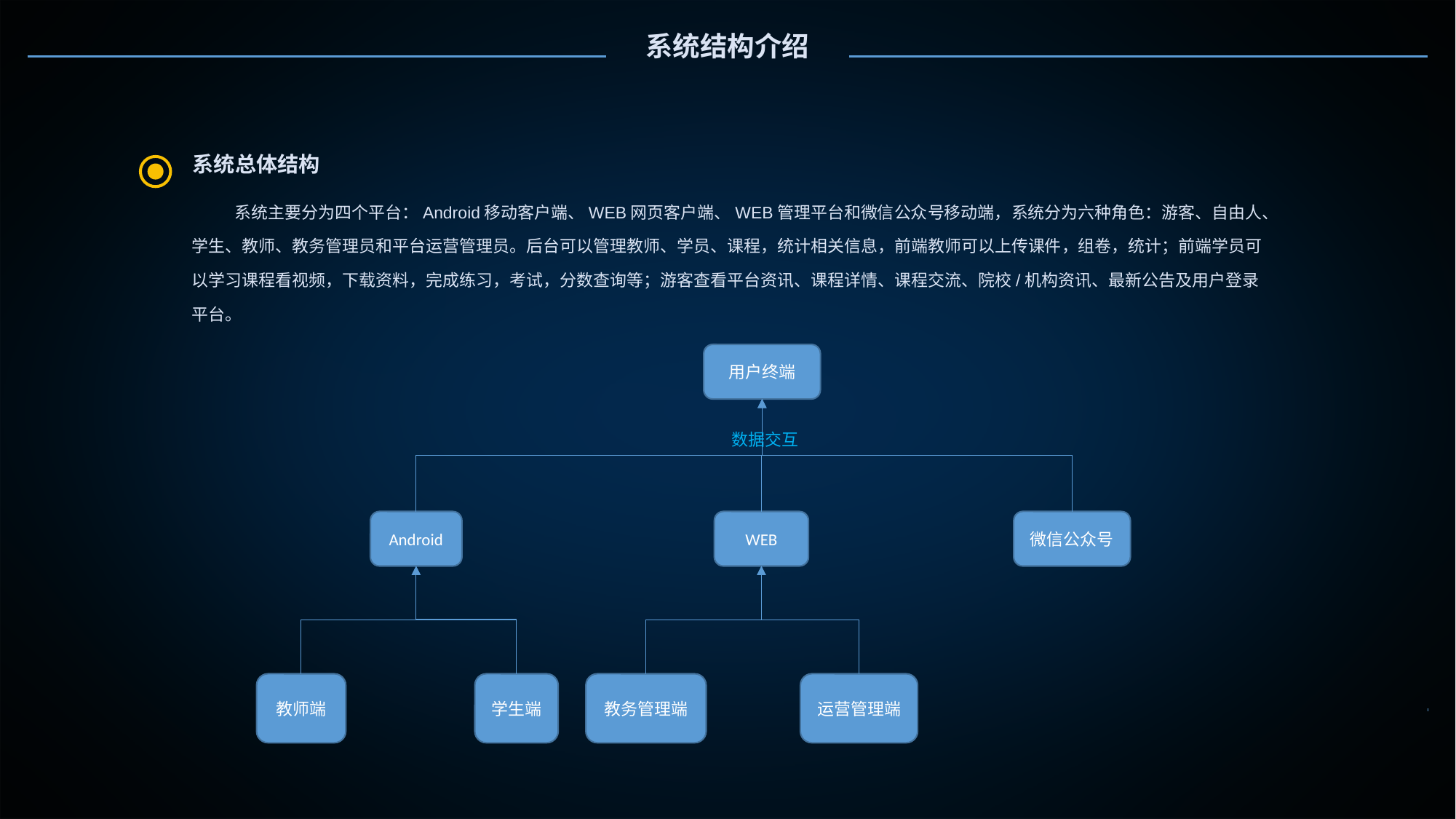

系统结构介绍
系统总体结构

系统主要分为四个平台：Android移动客户端、WEB网页客户端、WEB管理平台和微信公众号移动端，系统分为六种角色：游客、自由人、学生、教师、教务管理员和平台运营管理员。后台可以管理教师、学员、课程，统计相关信息，前端教师可以上传课件，组卷，统计；前端学员可以学习课程看视频，下载资料，完成练习，考试，分数查询等；游客查看平台资讯、课程详情、课程交流、院校/机构资讯、最新公告及用户登录平台。
用户终端
数据交互
Android
WEB
微信公众号
教师端
学生端
教务管理端
运营管理端